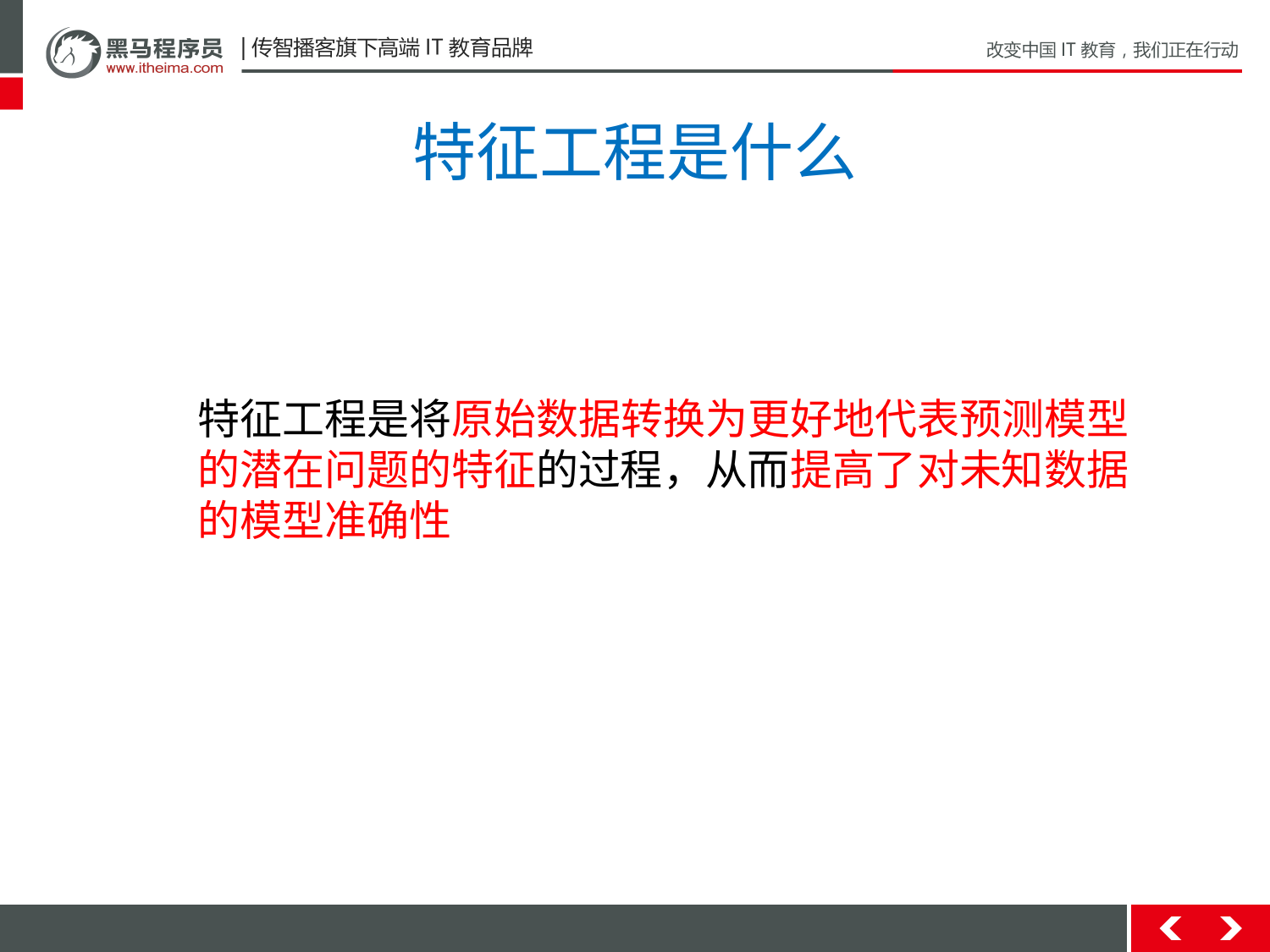

特征工程是什么
特征工程是将原始数据转换为更好地代表预测模型的潜在问题的特征的过程，从而提高了对未知数据的模型准确性